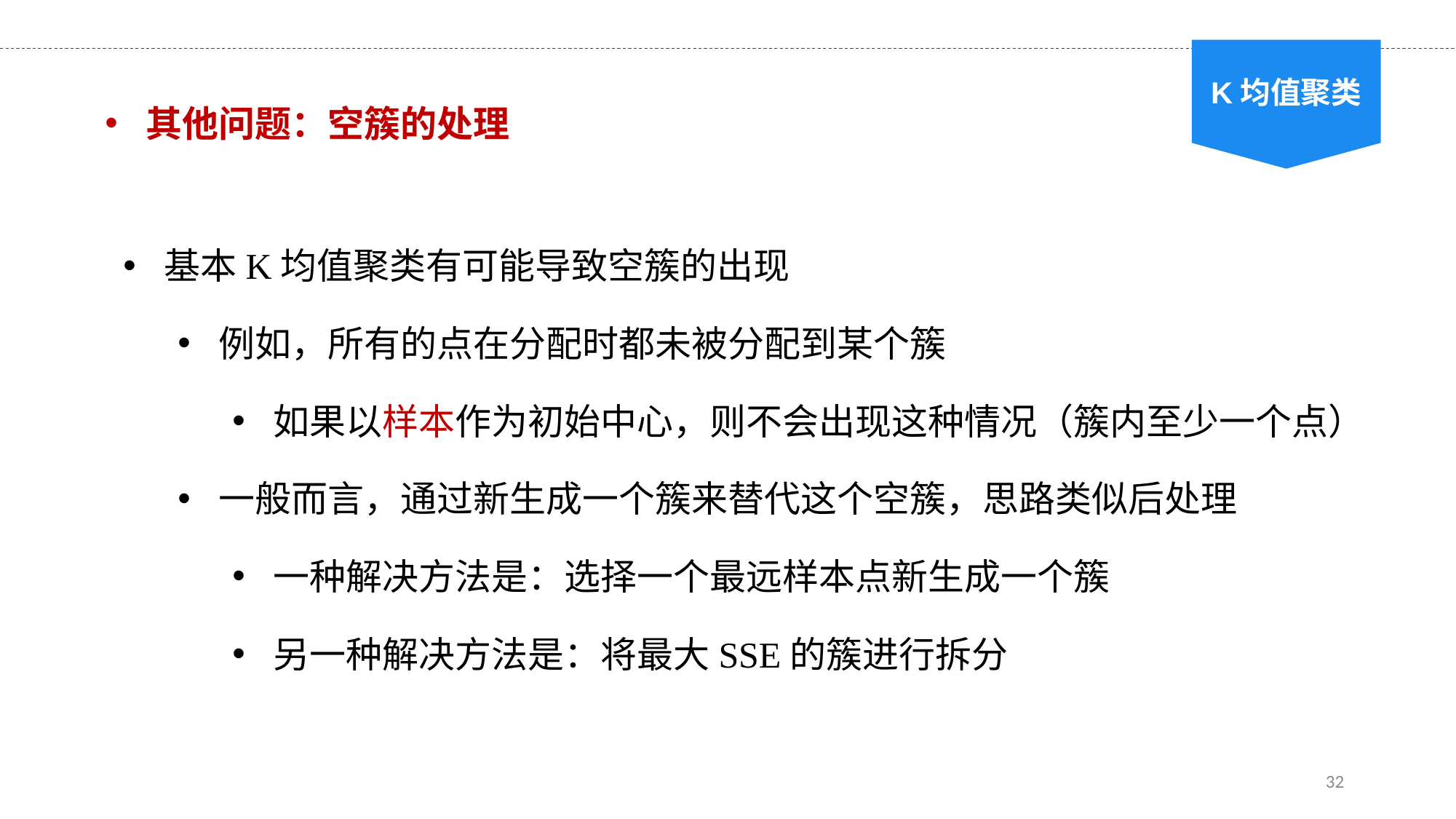

K均值聚类
其他问题：空簇的处理
基本K均值聚类有可能导致空簇的出现
例如，所有的点在分配时都未被分配到某个簇
如果以样本作为初始中心，则不会出现这种情况（簇内至少一个点）
一般而言，通过新生成一个簇来替代这个空簇，思路类似后处理
一种解决方法是：选择一个最远样本点新生成一个簇
另一种解决方法是：将最大SSE的簇进行拆分

32